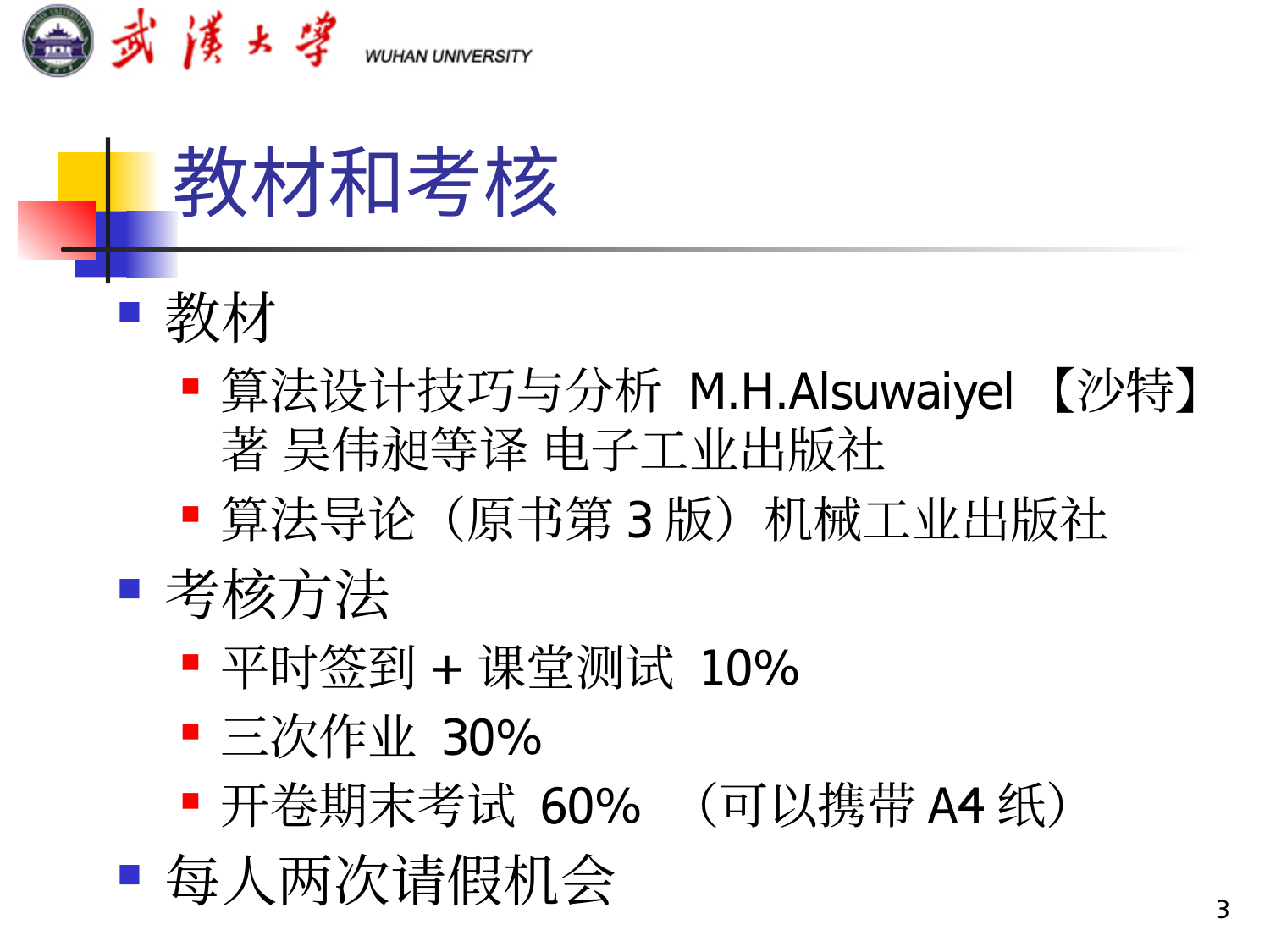

教材和考核
教材
算法设计技巧与分析 M.H.Alsuwaiyel【沙特】著 吴伟昶等译 电子工业出版社
算法导论（原书第3版）机械工业出版社
考核方法
平时签到+课堂测试 10%
三次作业 30%
开卷期末考试 60% （可以携带A4纸）
每人两次请假机会

3